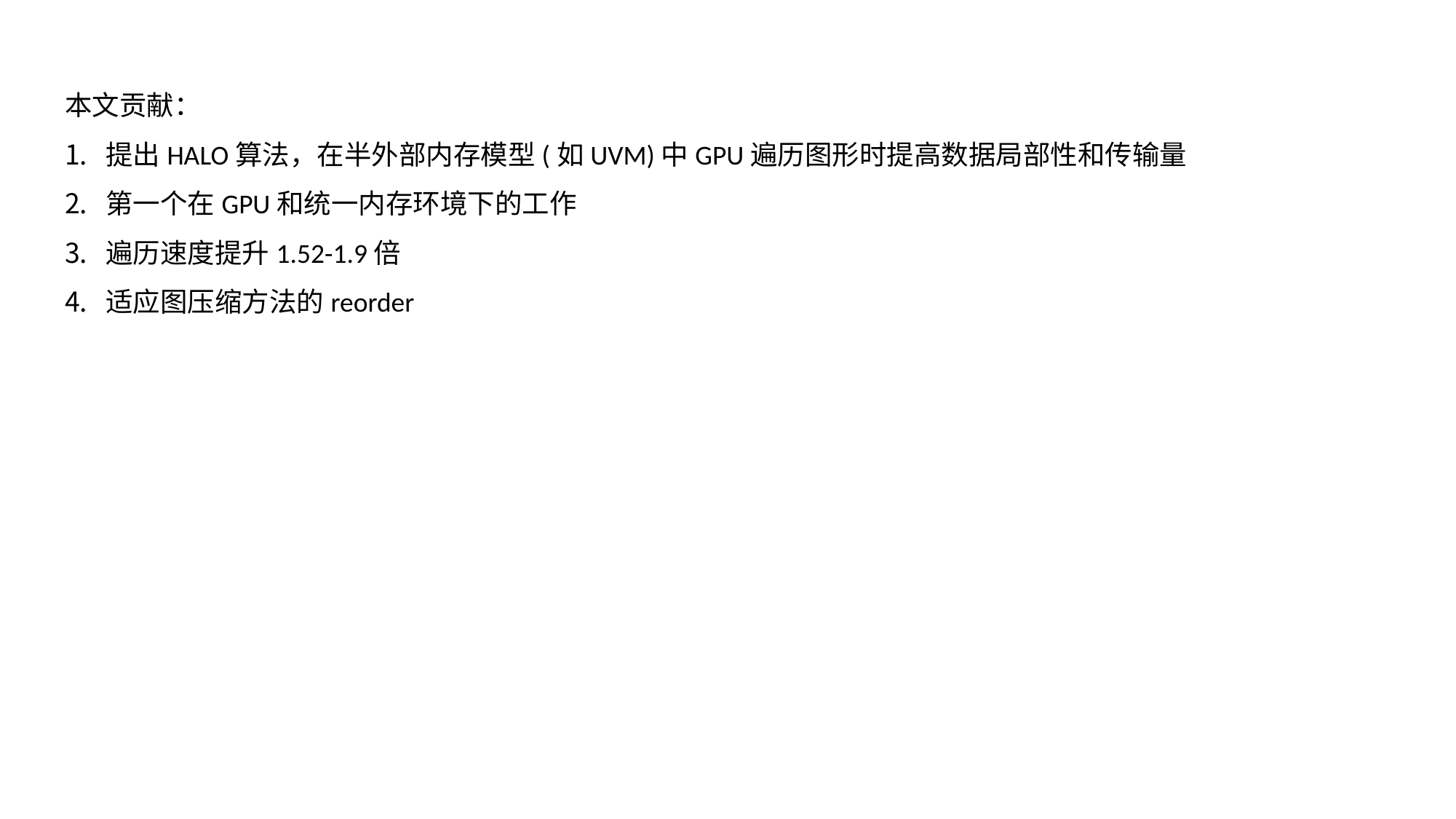

本文贡献：
提出HALO算法，在半外部内存模型(如UVM)中GPU遍历图形时提高数据局部性和传输量
第一个在GPU和统一内存环境下的工作
遍历速度提升1.52-1.9倍
适应图压缩方法的reorder